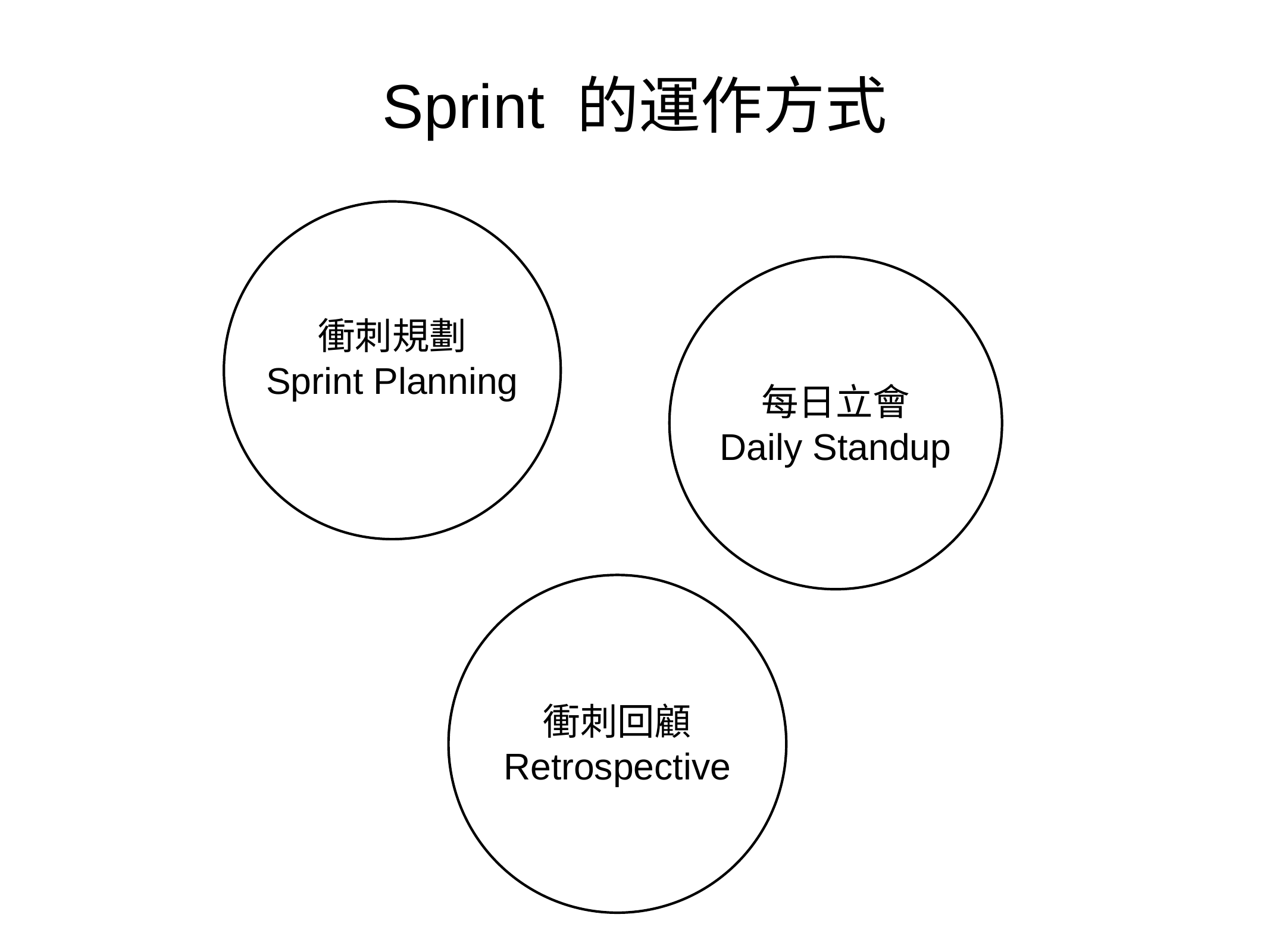

# Sprint 的運作方式

衝刺規劃
Sprint Planning
每日立會
Daily Standup

衝刺回顧
Retrospective